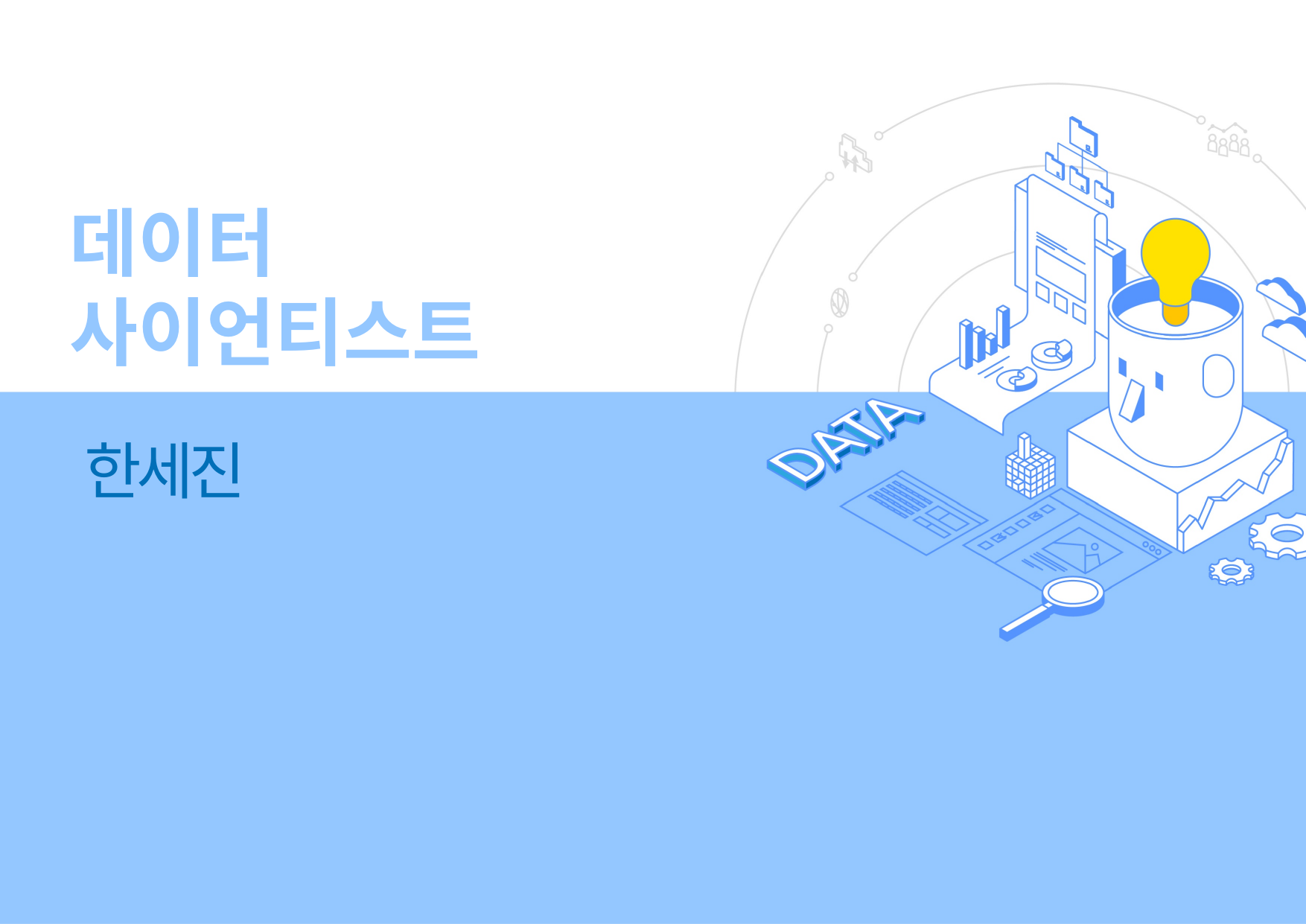

데이터
사이언티스트
Ⅰ
한세진
1. 잡 코리아 크롤링
2. 원티드 크롤링
3. 결론